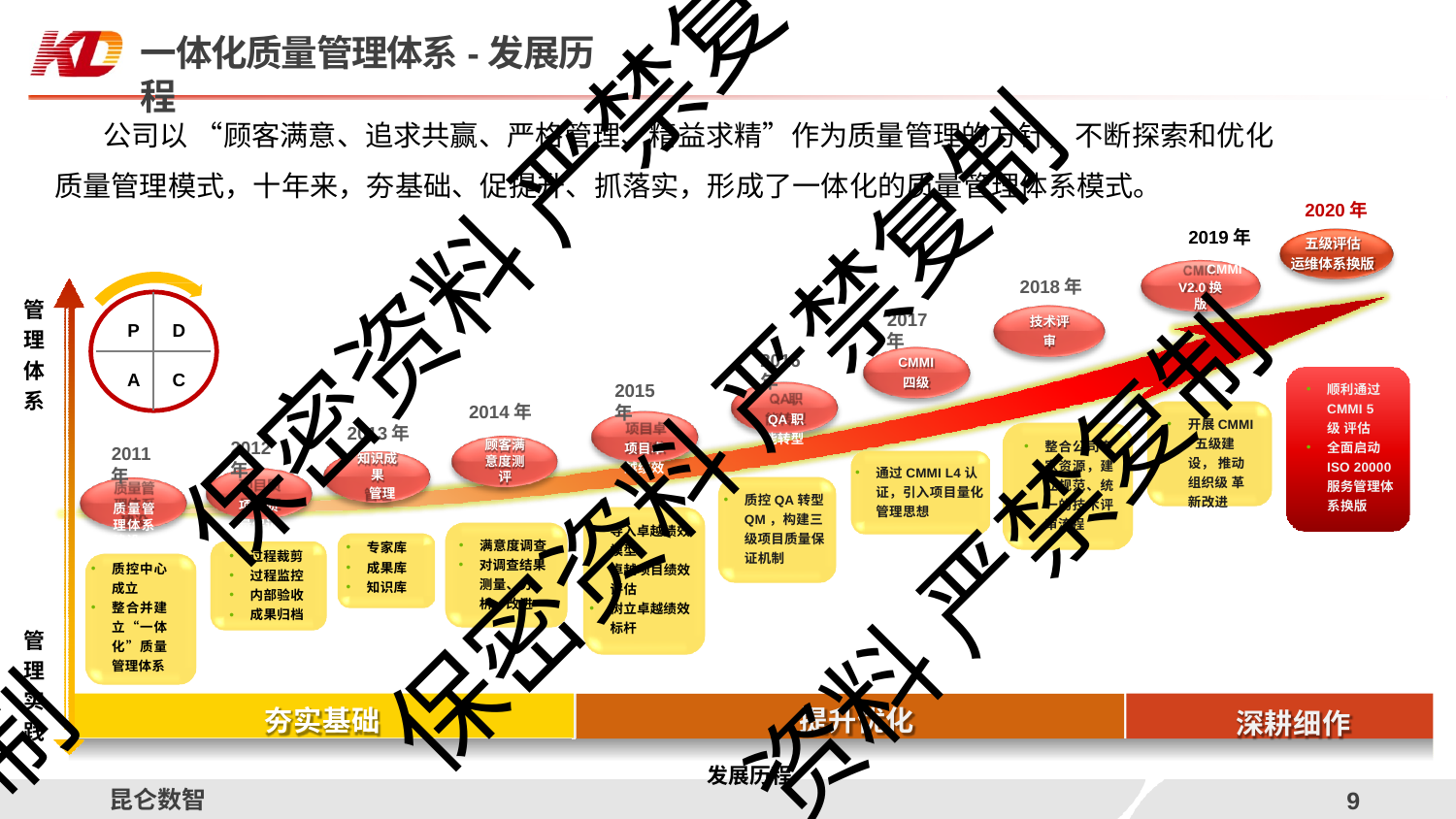

# 一体化质量管理体系-发展历程

公司以 “顾客满意、追求共赢、严格管理、精益求精”作为质量管理的方针，不断探索和优化 质量管理模式，十年来，夯基础、促提升、抓落实，形成了一体化的质量管理体系模式。
2019年
CMMI
2020年
五级评估 运维体系换版
保密资料 严禁复

2018年
技术评 审

V2.0换
版

管 理 体 系

2017年

P	D

2016年
QA职 能转型
CMMI
四级

A	C

保密资料 严禁复制
顺利通过 CMMI 5级 评估
全面启动 ISO 20000  服务管理体 系换版
2015年
项目卓 越绩效

2014年
顾客满 意度测 评

2013年
知识成 果
管理
开展CMMI  五级建设， 推动组织级 革新改进

整合公司专 家资源，建 立规范、统 一的技术评 审流程

2012年
项目质 量保证
2011年
质量管 理体系 建设

通过CMMI L4认 证，引入项目量化 管理思想

质控QA转型 QM，构建三 级项目质量保 证机制

资料 严禁复制

导入卓越绩效 模型
卓越项目绩效
评估
树立卓越绩效 标杆

满意度调查
对调查结果 测量、分 析、改进

专家库
成果库
知识库

过程裁剪
过程监控
内部验收
成果归档

质控中心 成立
整合并建 立“一体 化”质量 管理体系
管 理 实 践
制

提升优化
夯实基础
深耕细作

发展历程
昆仑数智
9